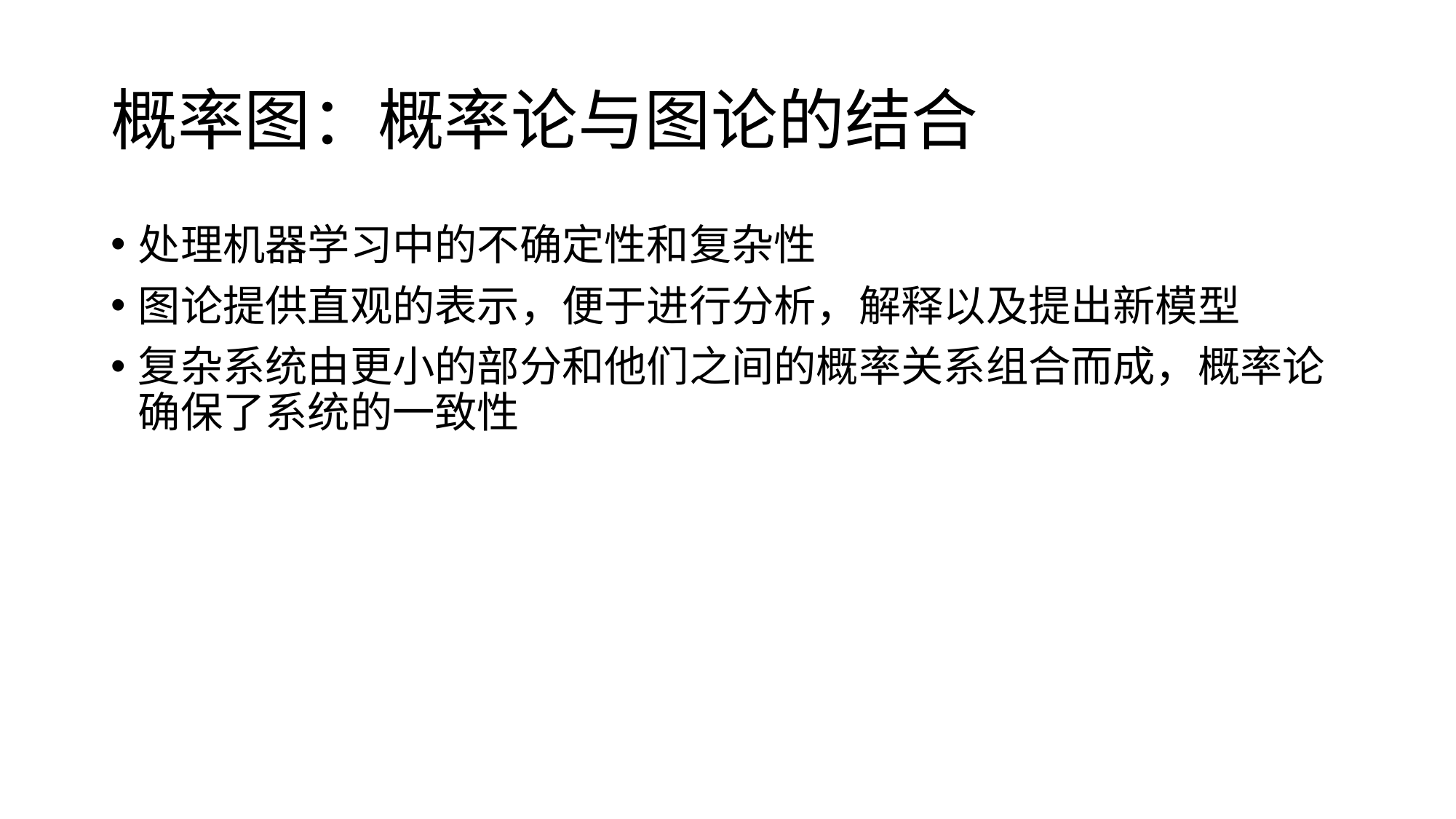

# 概率图：概率论与图论的结合
处理机器学习中的不确定性和复杂性
图论提供直观的表示，便于进行分析，解释以及提出新模型
复杂系统由更小的部分和他们之间的概率关系组合而成，概率论确保了系统的一致性